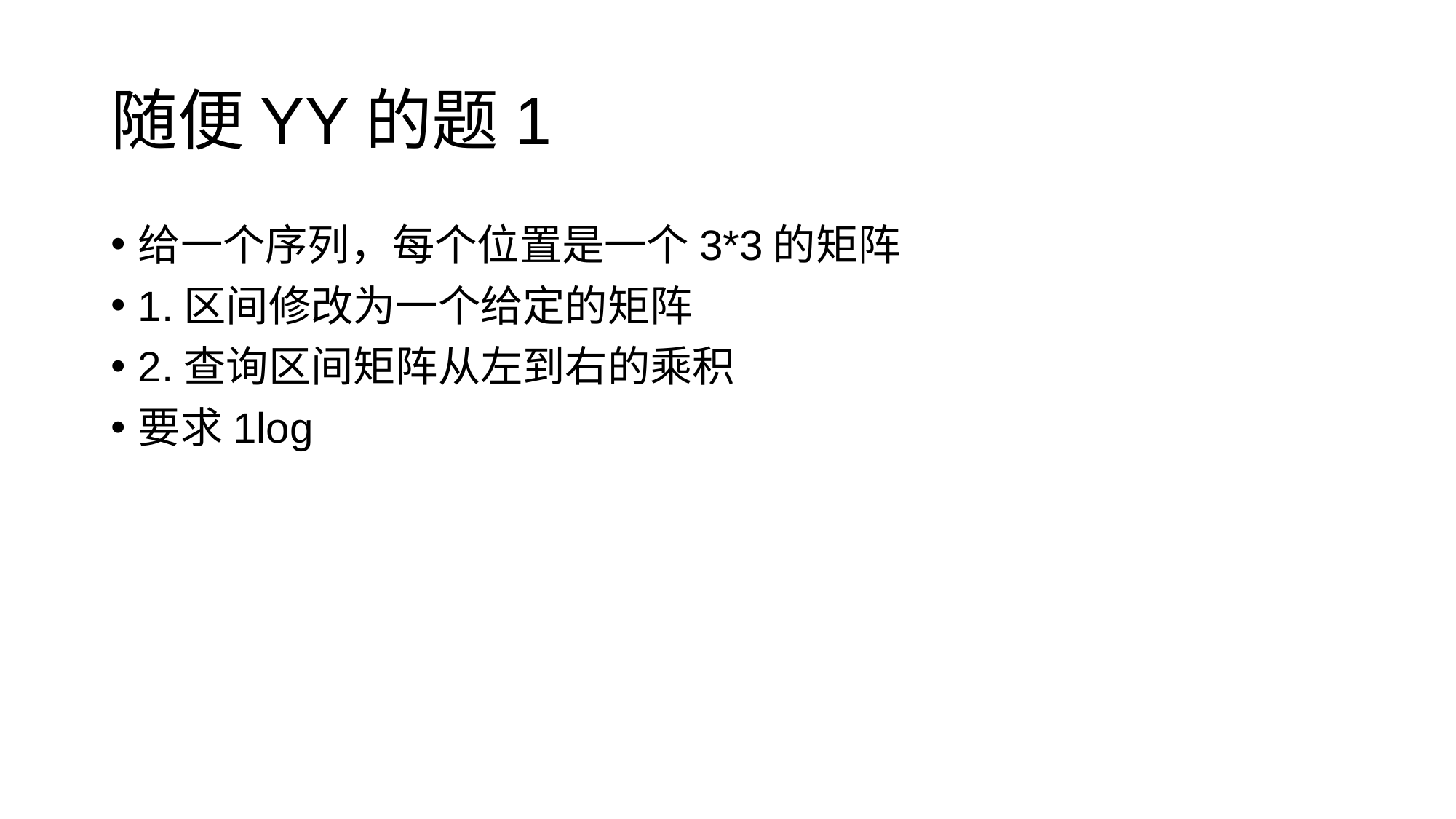

# 随便YY的题1
给一个序列，每个位置是一个3*3的矩阵
1.区间修改为一个给定的矩阵
2.查询区间矩阵从左到右的乘积
要求1log